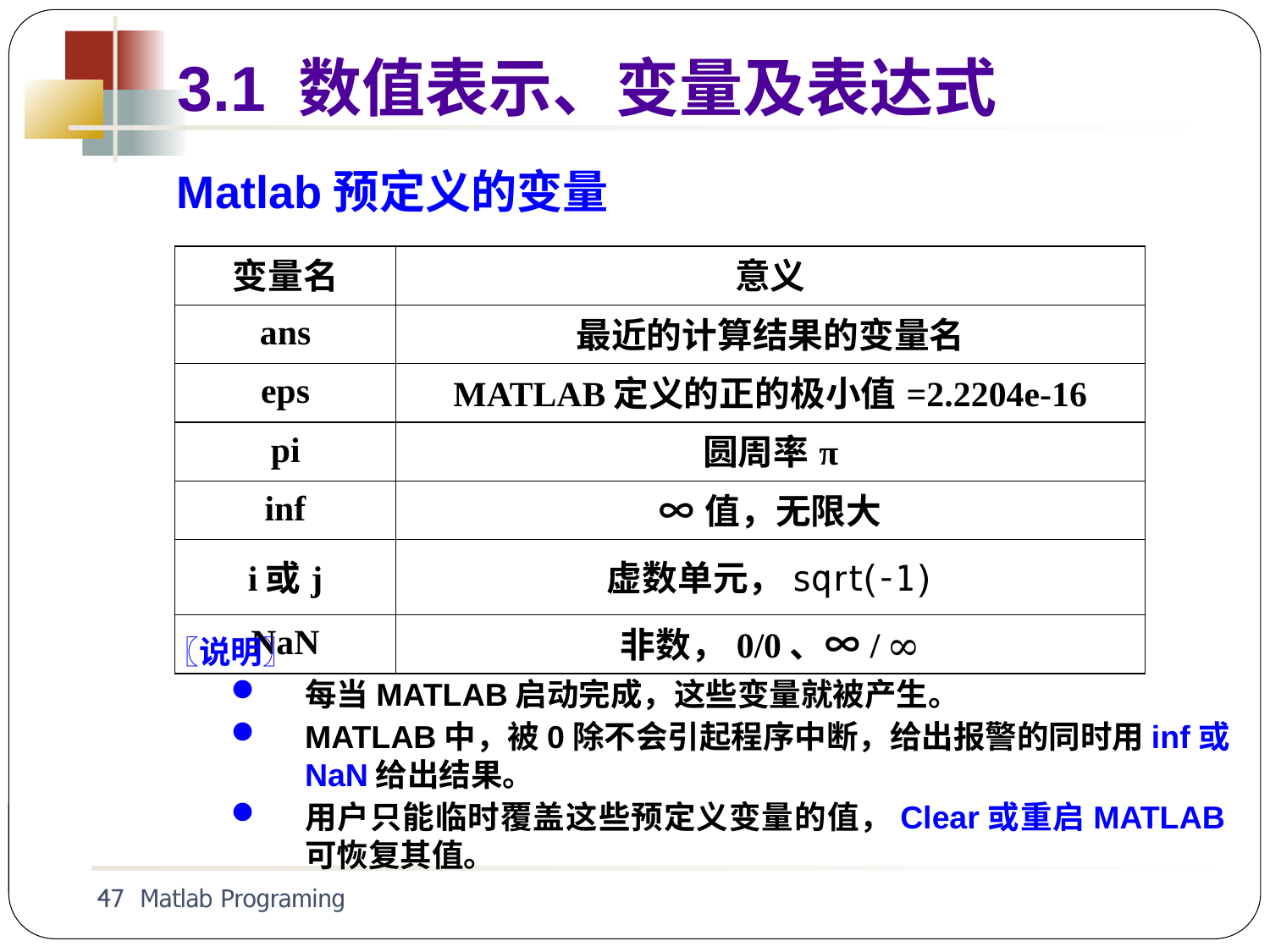

3.1 数值表示、变量及表达式
Matlab预定义的变量

| 变量名 | 意义 |
| --- | --- |
| ans | 最近的计算结果的变量名 |
| eps | MATLAB定义的正的极小值=2.2204e-16 |
| pi | 圆周率π |
| inf | ∞值，无限大 |
| i或j | 虚数单元，sqrt(-1) |
| NaN | 非数，0/0、∞/ ∞ |
〖说明〗
每当MATLAB启动完成，这些变量就被产生。
MATLAB中，被0除不会引起程序中断，给出报警的同时用inf或NaN给出结果。
用户只能临时覆盖这些预定义变量的值，Clear或重启MATLAB可恢复其值。

47  Matlab Programing